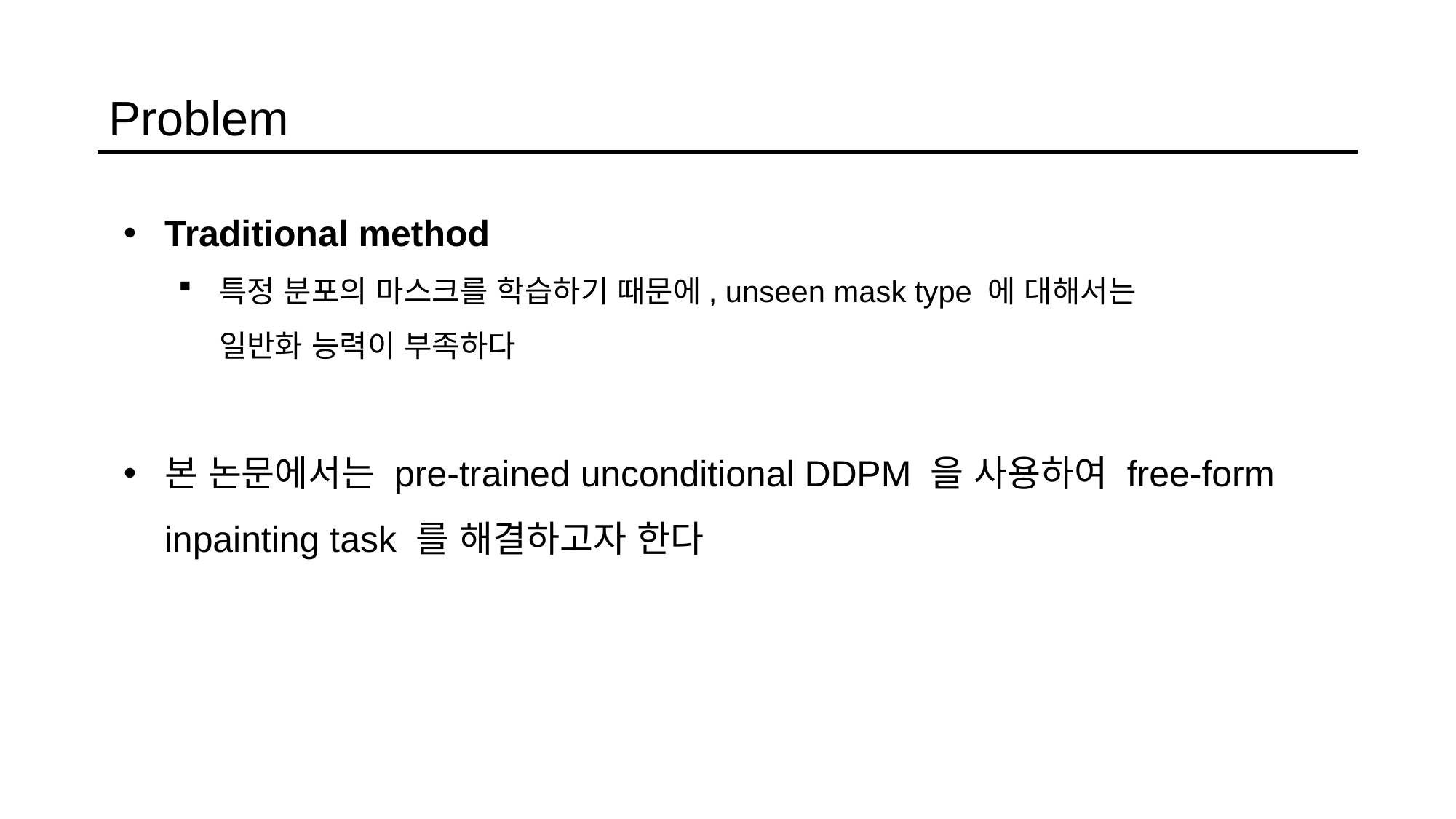

Problem
Traditional method
특정 분포의 마스크를 학습하기 때문에, unseen mask type 에 대해서는
일반화 능력이 부족하다

본 논문에서는 pre-trained unconditional DDPM 을 사용하여 free-form inpainting task 를 해결하고자 한다